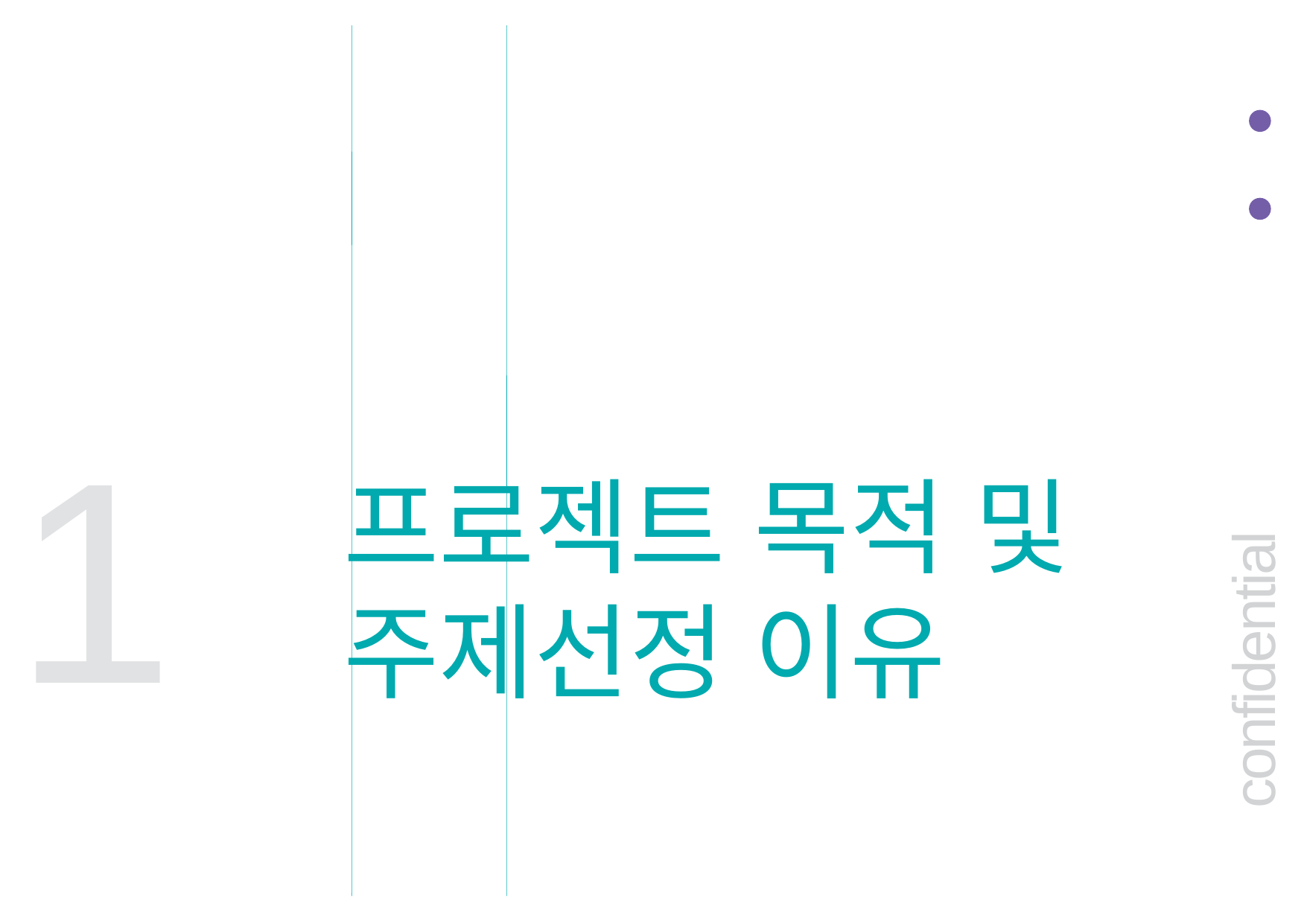

1
프로젝트 목적 및 주제선정 이유
confidential